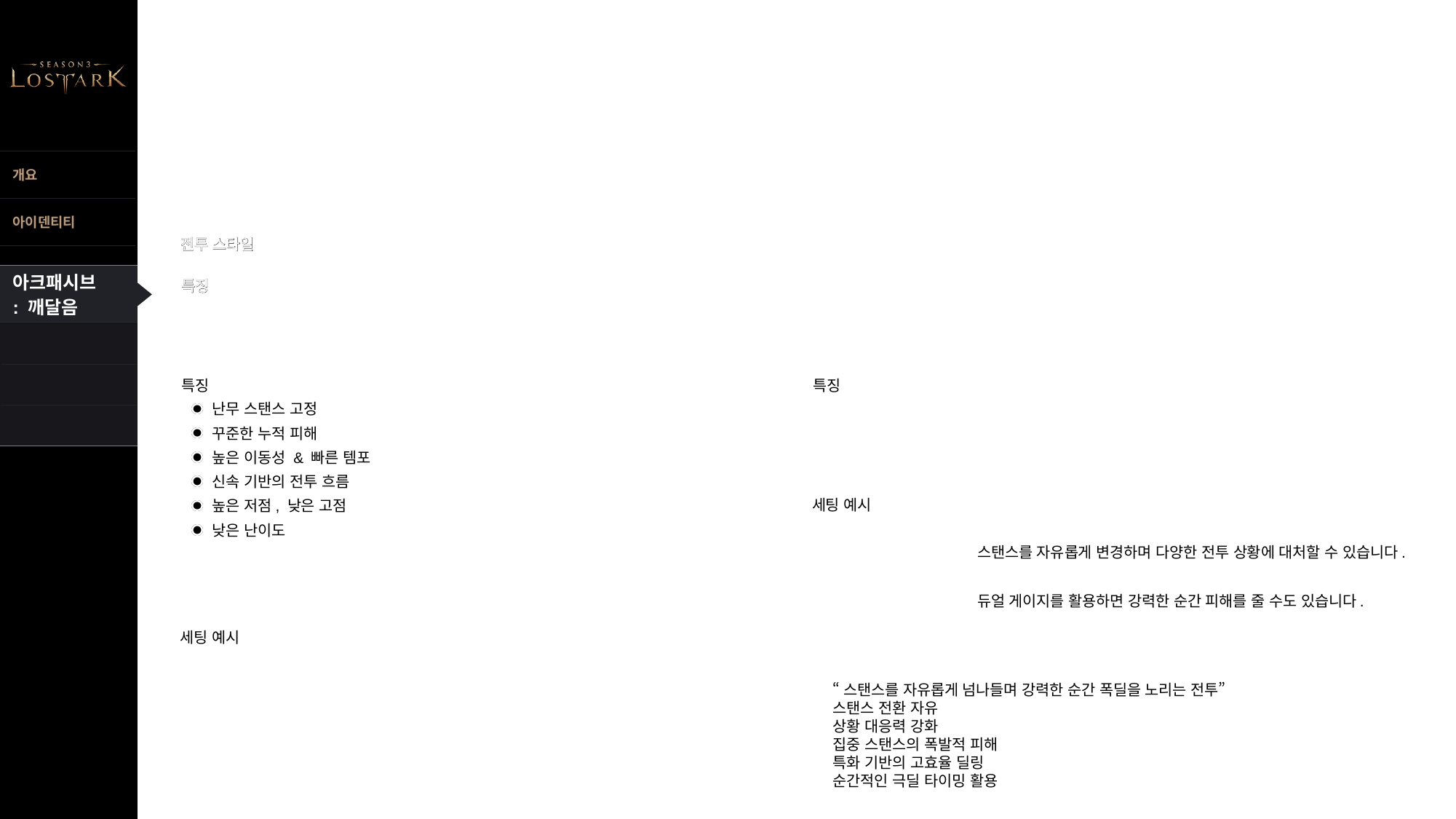

전투 스타일
전투 스타일
특징
특징
특징
특징
난무 스탠스 고정
꾸준한 누적 피해
높은 이동성 & 빠른 템포
신속 기반의 전투 흐름
높은 저점, 낮은 고점
낮은 난이도
세팅 예시
스탠스를 자유롭게 변경하며 다양한 전투 상황에 대처할 수 있습니다.

듀얼 게이지를 활용하면 강력한 순간 피해를 줄 수도 있습니다.
세팅 예시
“스탠스를 자유롭게 넘나들며 강력한 순간 폭딜을 노리는 전투”
스탠스 전환 자유
상황 대응력 강화
집중 스탠스의 폭발적 피해
특화 기반의 고효율 딜링
순간적인 극딜 타이밍 활용